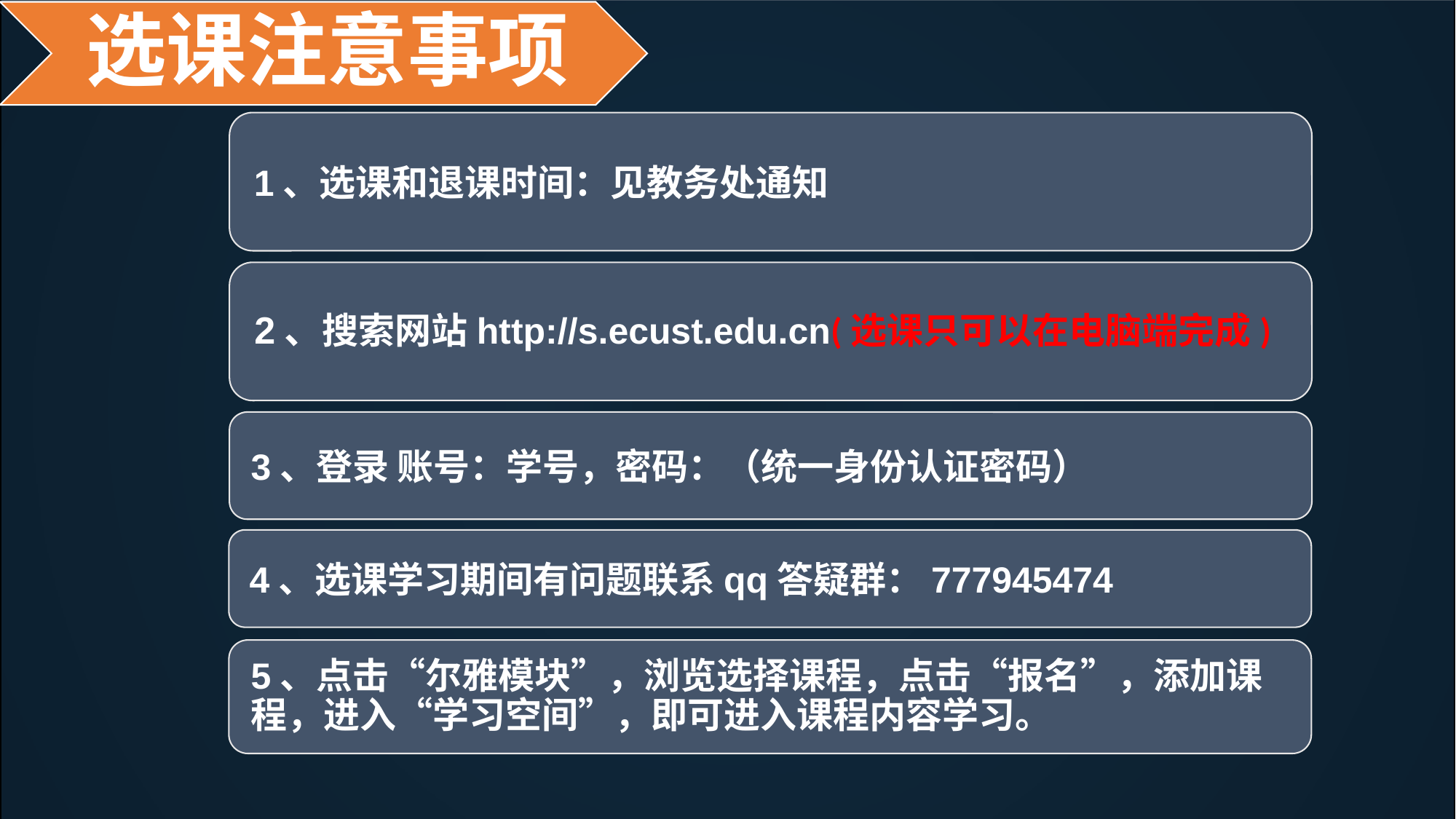

选课注意事项
1、选课和退课时间：见教务处通知
2、搜索网站http://s.ecust.edu.cn(选课只可以在电脑端完成)
3、登录 账号：学号，密码：（统一身份认证密码）
4、选课学习期间有问题联系qq答疑群：777945474
5、点击“尔雅模块”，浏览选择课程，点击“报名”，添加课程，进入“学习空间”，即可进入课程内容学习。